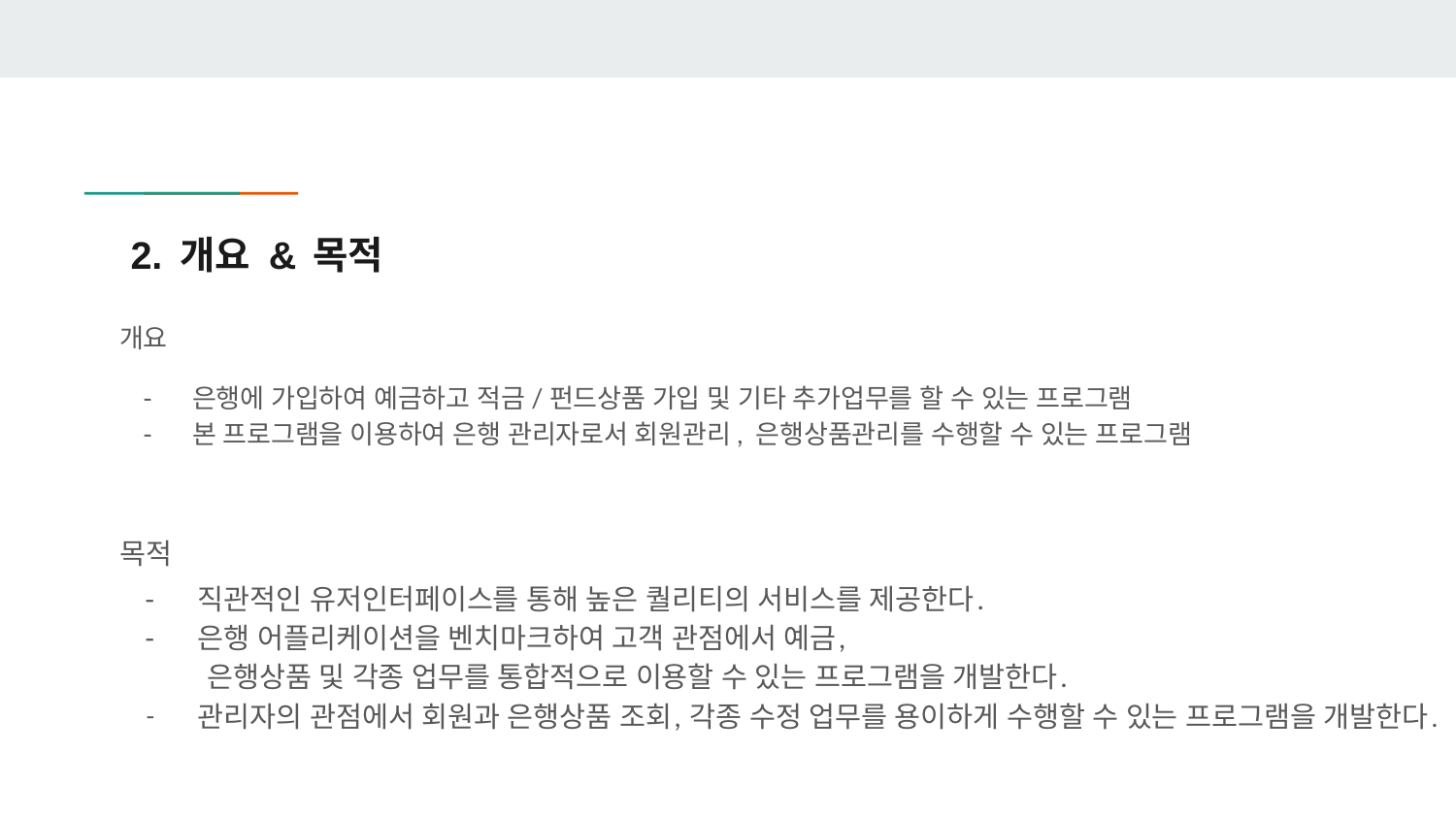

# 2. 개요 & 목적
개요
은행에 가입하여 예금하고 적금/펀드상품 가입 및 기타 추가업무를 할 수 있는 프로그램
본 프로그램을 이용하여 은행 관리자로서 회원관리, 은행상품관리를 수행할 수 있는 프로그램

목적
직관적인 유저인터페이스를 통해 높은 퀄리티의 서비스를 제공한다.
은행 어플리케이션을 벤치마크하여 고객 관점에서 예금,
 은행상품 및 각종 업무를 통합적으로 이용할 수 있는 프로그램을 개발한다.
관리자의 관점에서 회원과 은행상품 조회, 각종 수정 업무를 용이하게 수행할 수 있는 프로그램을 개발한다.